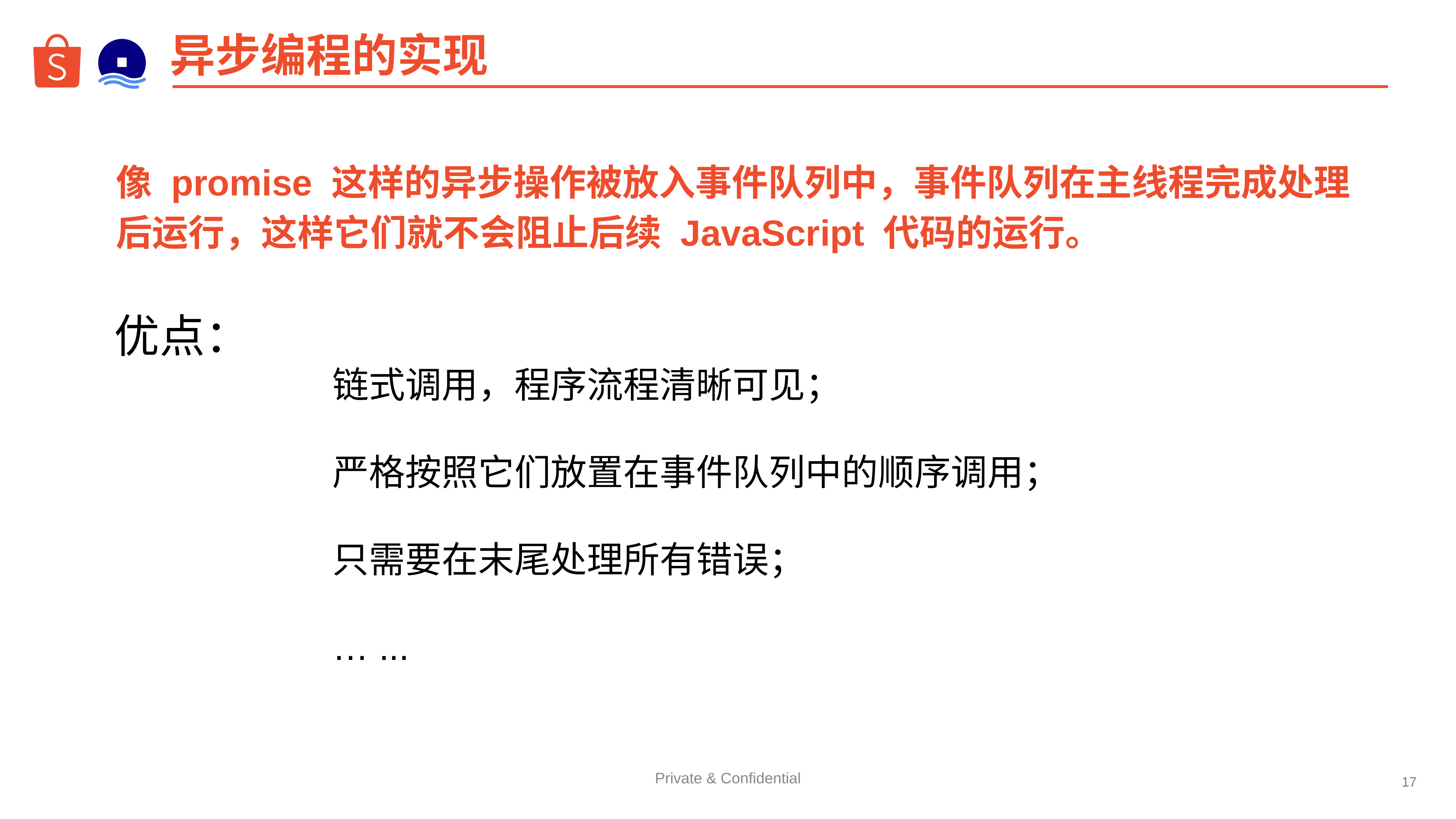

# 异步编程的实现
像 promise 这样的异步操作被放入事件队列中，事件队列在主线程完成处理后运行，这样它们就不会阻止后续 JavaScript 代码的运行。
优点：
				链式调用，程序流程清晰可见；

				严格按照它们放置在事件队列中的顺序调用；

				只需要在末尾处理所有错误；

				… ...